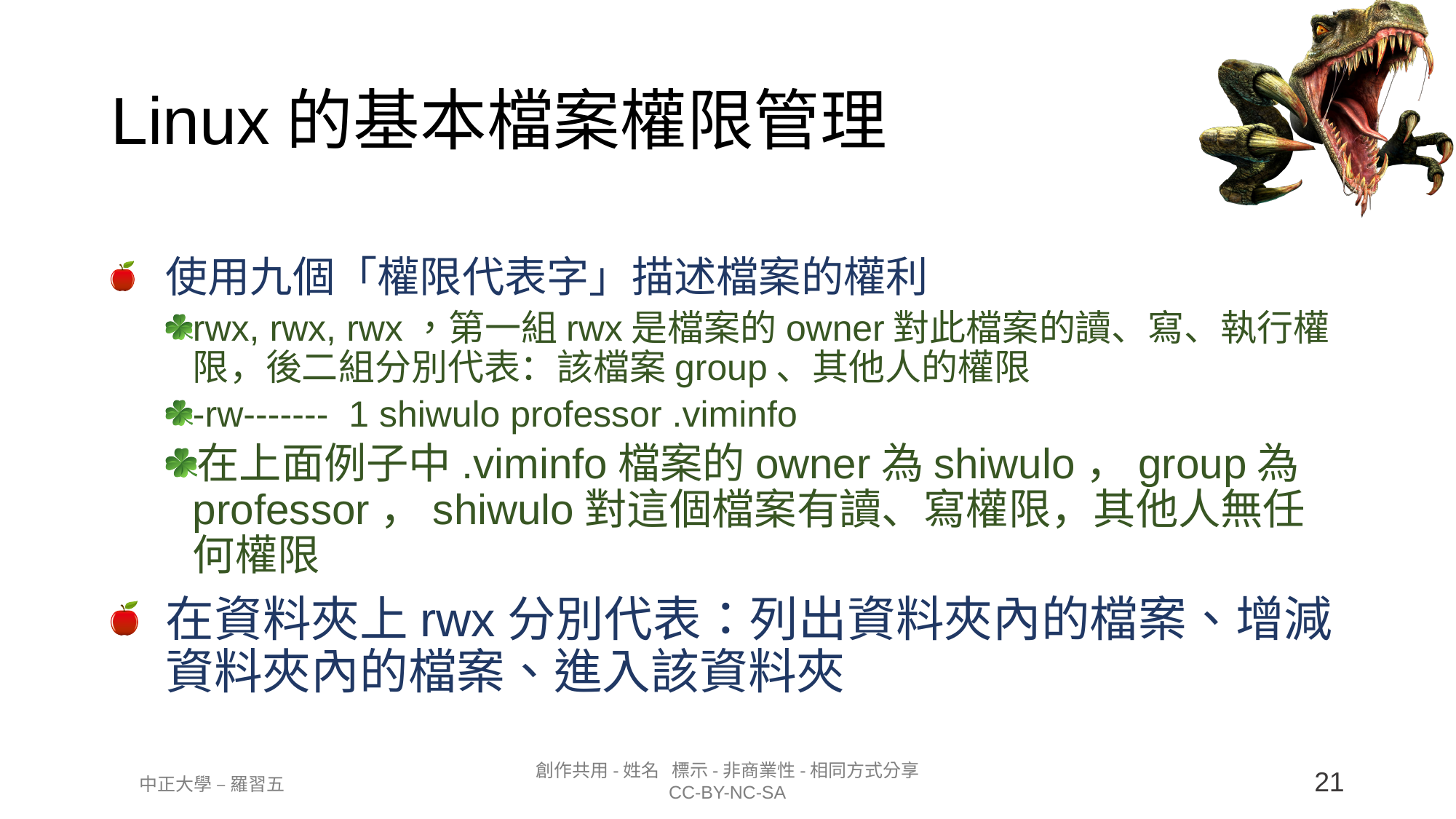

# Linux的基本檔案權限管理
使用九個「權限代表字」描述檔案的權利
rwx, rwx, rwx，第一組rwx是檔案的owner對此檔案的讀、寫、執行權限，後二組分別代表：該檔案group、其他人的權限
-rw-------  1 shiwulo professor .viminfo
在上面例子中.viminfo檔案的owner為shiwulo，group為professor，shiwulo對這個檔案有讀、寫權限，其他人無任何權限
在資料夾上rwx分別代表：列出資料夾內的檔案、增減資料夾內的檔案、進入該資料夾